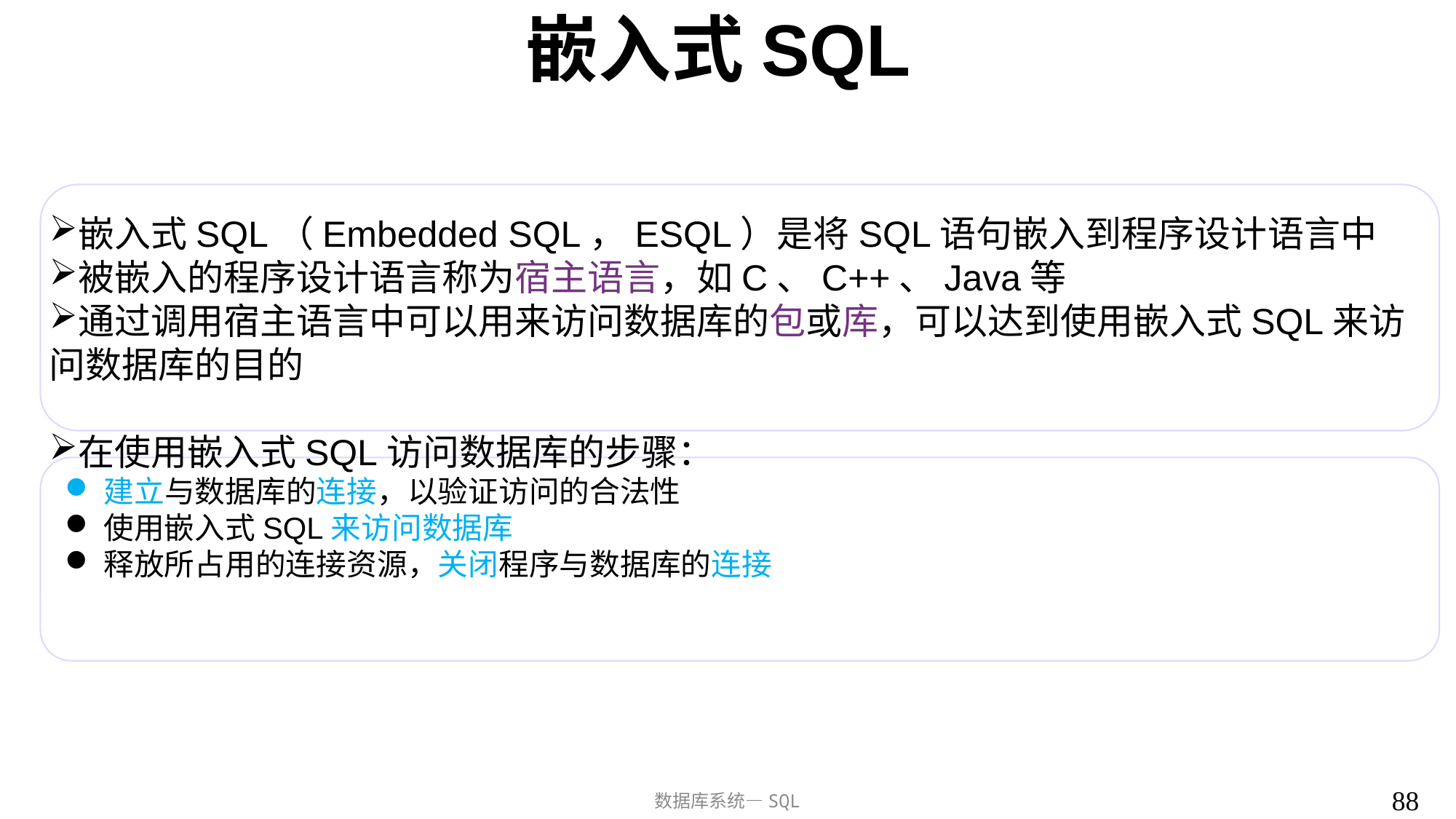

# 嵌入式SQL

嵌入式SQL（Embedded SQL，ESQL）是将SQL语句嵌入到程序设计语言中
被嵌入的程序设计语言称为宿主语言，如C、C++、Java等
通过调用宿主语言中可以用来访问数据库的包或库，可以达到使用嵌入式SQL来访问数据库的目的

在使用嵌入式SQL访问数据库的步骤：
建立与数据库的连接，以验证访问的合法性
使用嵌入式SQL来访问数据库
释放所占用的连接资源，关闭程序与数据库的连接

88
数据库系统—SQL